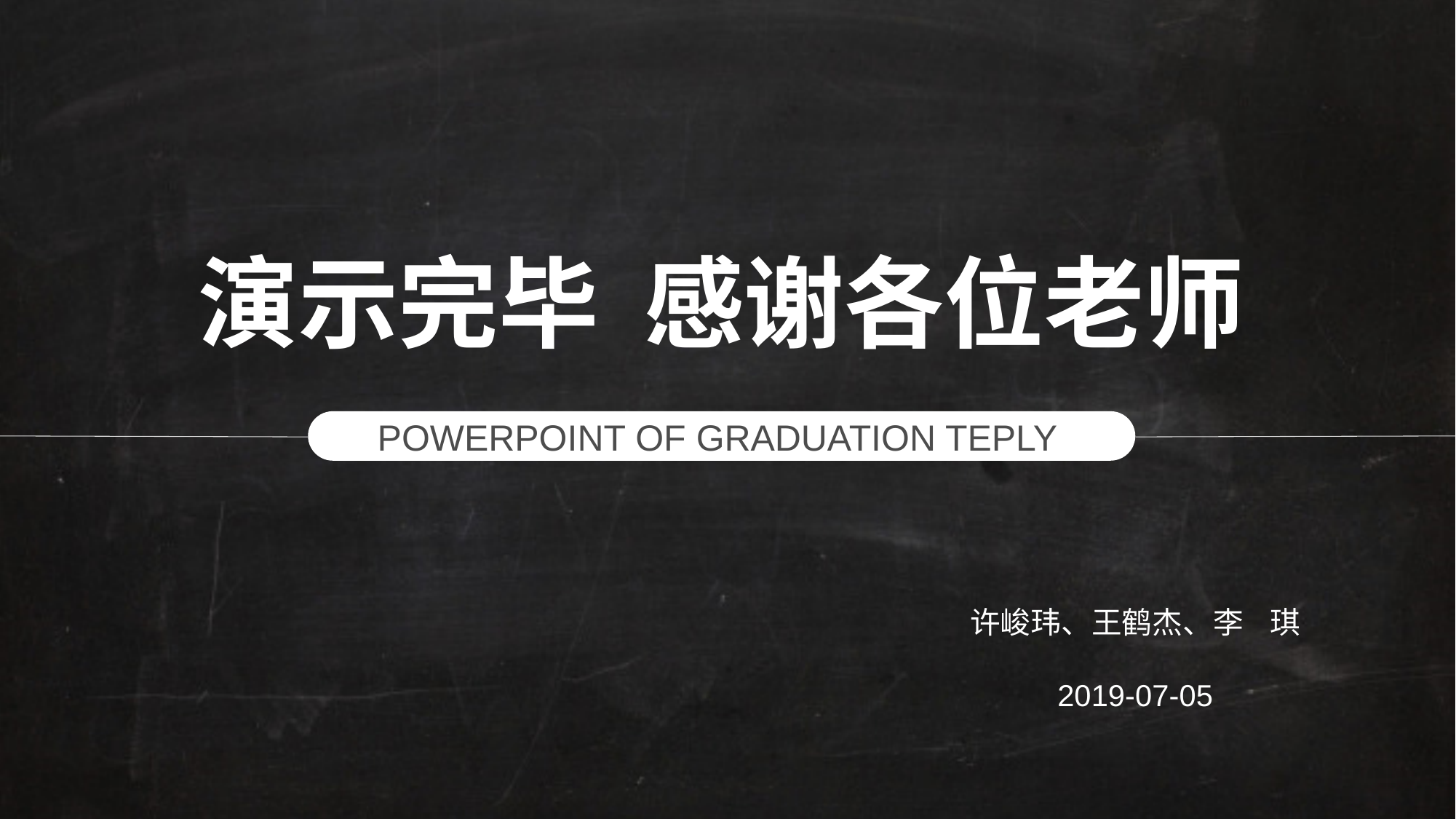

演示完毕  感谢各位老师
POWERPOINT OF GRADUATION TEPLY

许峻玮、王鹤杰、李    琪

2019-07-05